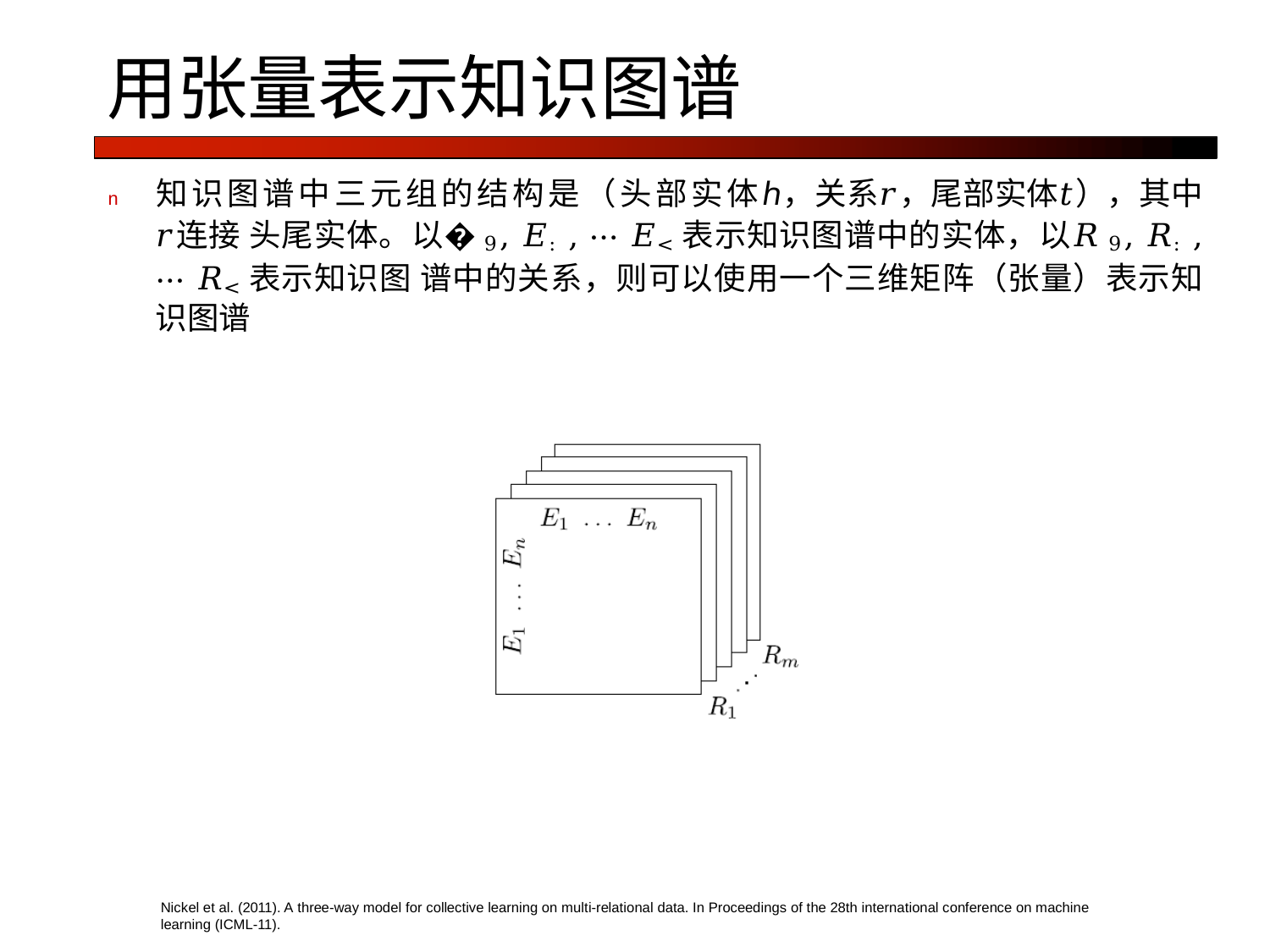

# 用张量表示知识图谱

n	知识图谱中三元组的结构是（头部实体ℎ，关系𝑟，尾部实体𝑡），其中𝑟连接 头尾实体。以�9, 𝐸:, ⋯ 𝐸<表示知识图谱中的实体，以𝑅9, 𝑅:, ⋯ 𝑅<表示知识图 谱中的关系，则可以使用一个三维矩阵（张量）表示知识图谱

Nickel et al. (2011). A three-way model for collective learning on multi-relational data. In Proceedings of the 28th international conference on machine learning (ICML-11).